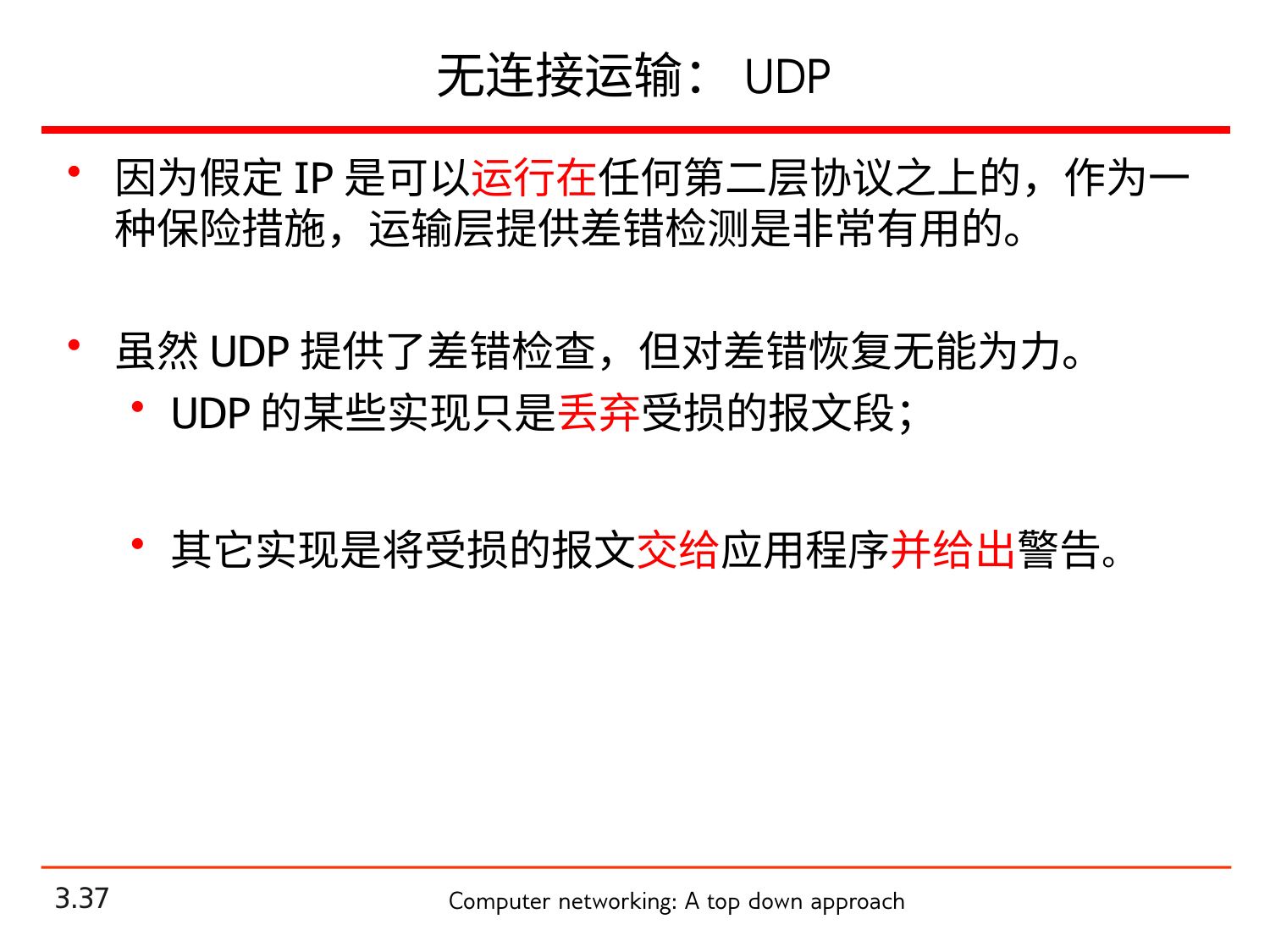

# 无连接运输：UDP
因为假定IP是可以运行在任何第二层协议之上的，作为一种保险措施，运输层提供差错检测是非常有用的。

虽然UDP提供了差错检查，但对差错恢复无能为力。
UDP的某些实现只是丢弃受损的报文段；

其它实现是将受损的报文交给应用程序并给出警告。
Computer networking: A top down approach